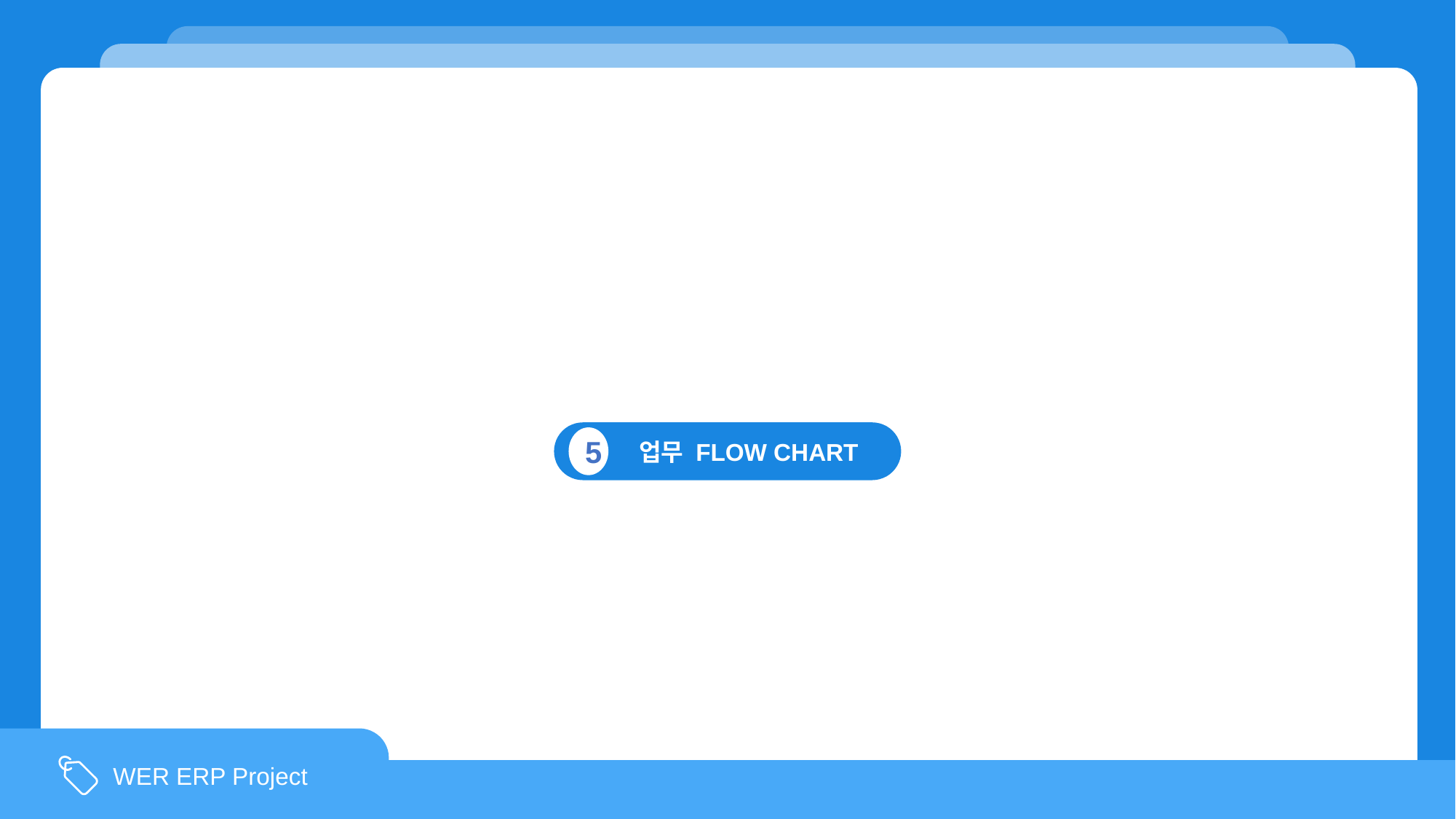

`
 업무 FLOW CHART
5

WER ERP Project